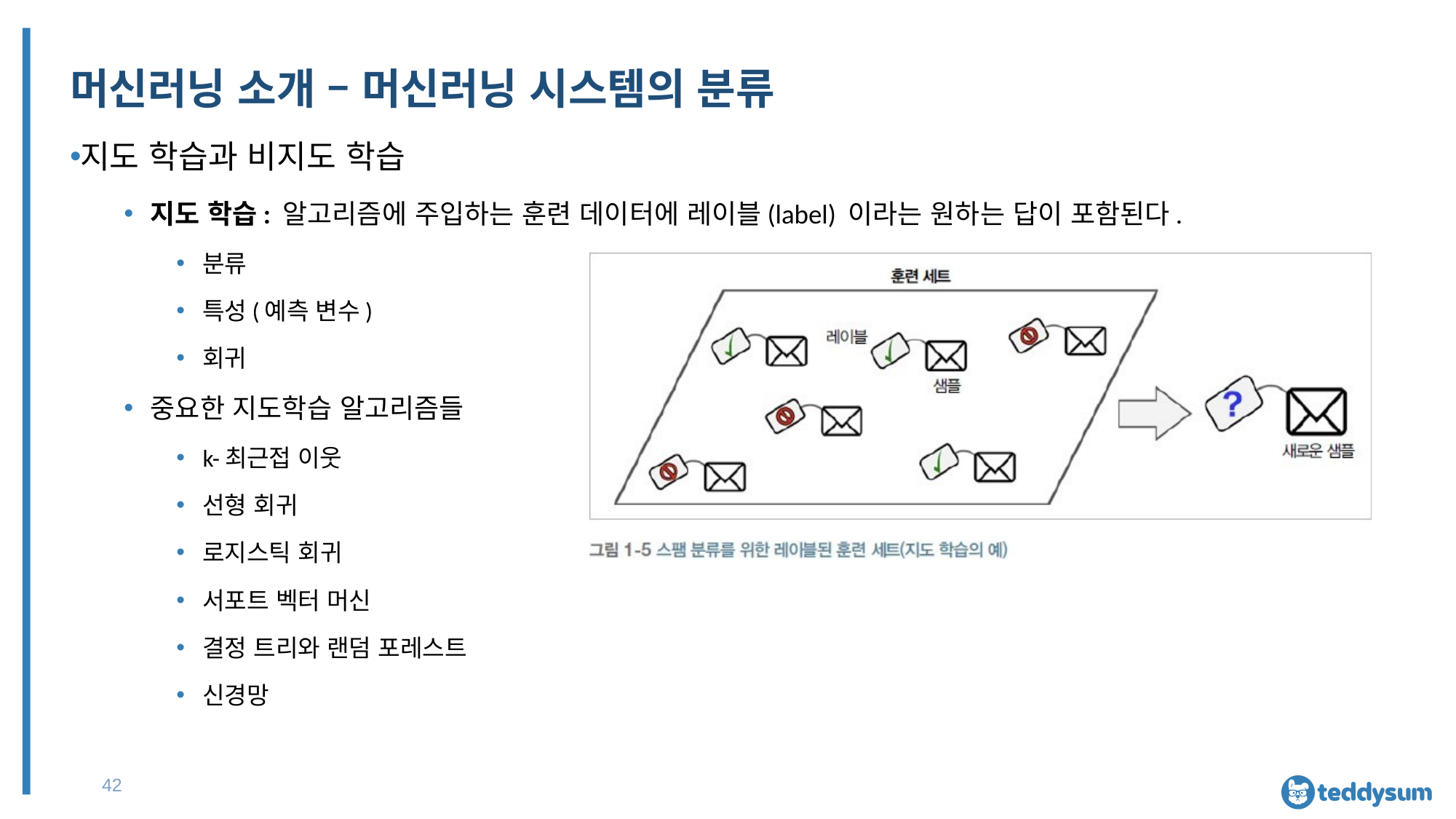

# 머신러닝 소개 – 머신러닝 시스템의 분류
지도 학습과 비지도 학습
지도 학습: 알고리즘에 주입하는 훈련 데이터에 레이블(label) 이라는 원하는 답이 포함된다.
분류
특성(예측 변수)
회귀
중요한 지도학습 알고리즘들
k-최근접 이웃
선형 회귀
로지스틱 회귀
서포트 벡터 머신
결정 트리와 랜덤 포레스트
신경망

42